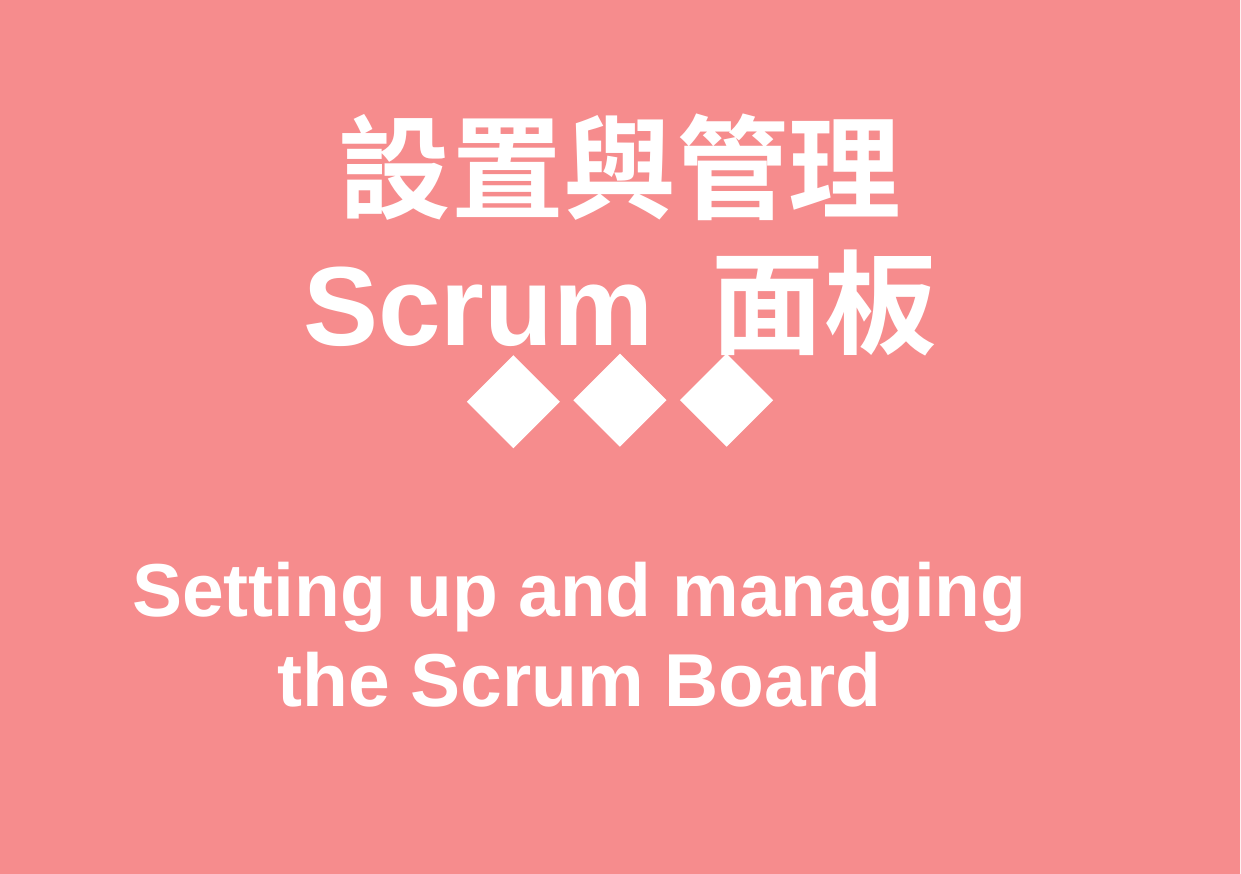

設置與管理
Scrum 面板

Setting up and managing the Scrum Board